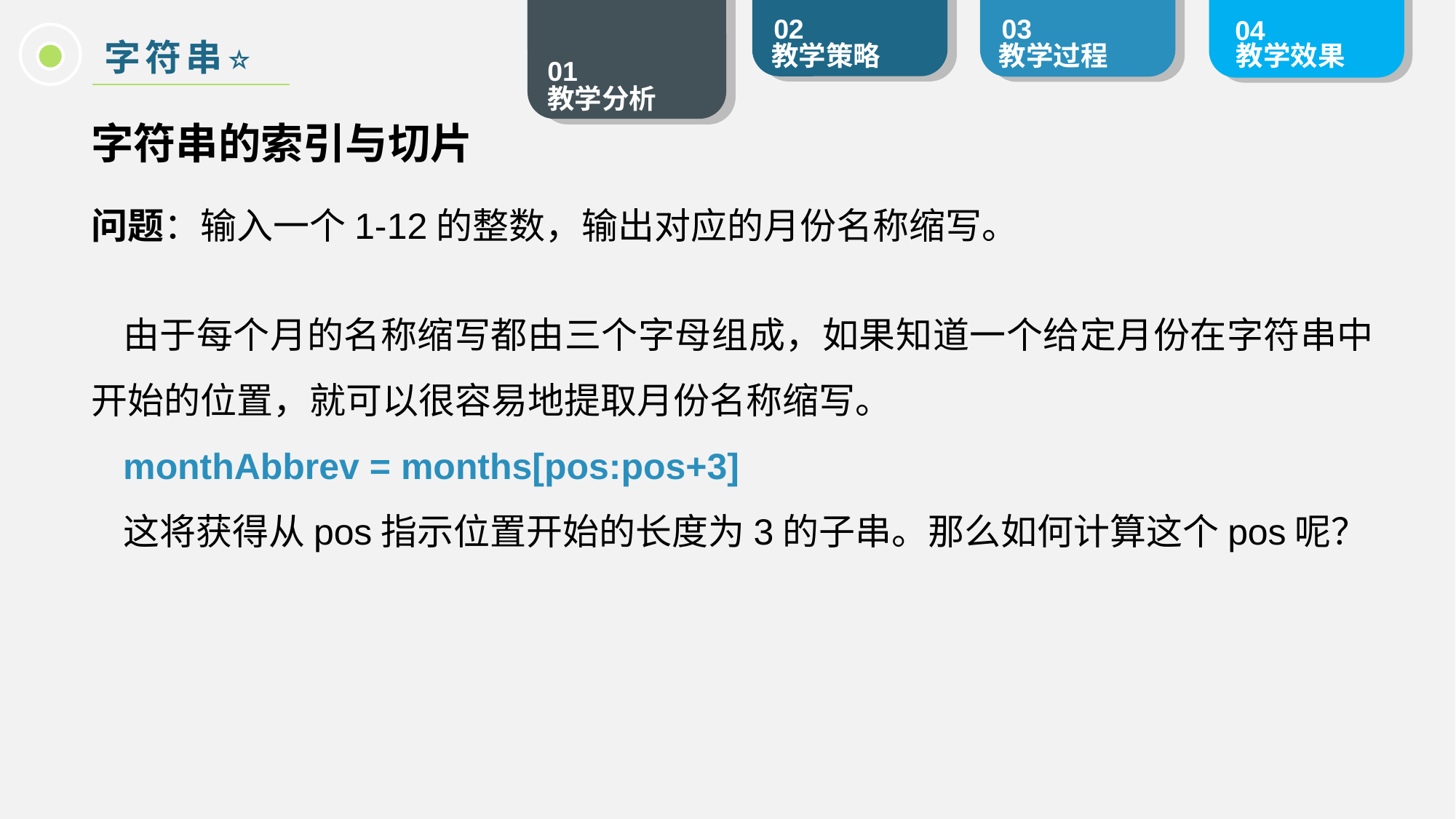

字符串⭐️
字符串的索引与切片
问题：输入一个1-12的整数，输出对应的月份名称缩写。

由于每个月的名称缩写都由三个字母组成，如果知道一个给定月份在字符串中开始的位置，就可以很容易地提取月份名称缩写。
monthAbbrev = months[pos:pos+3]
这将获得从pos指示位置开始的长度为3的子串。那么如何计算这个pos呢？